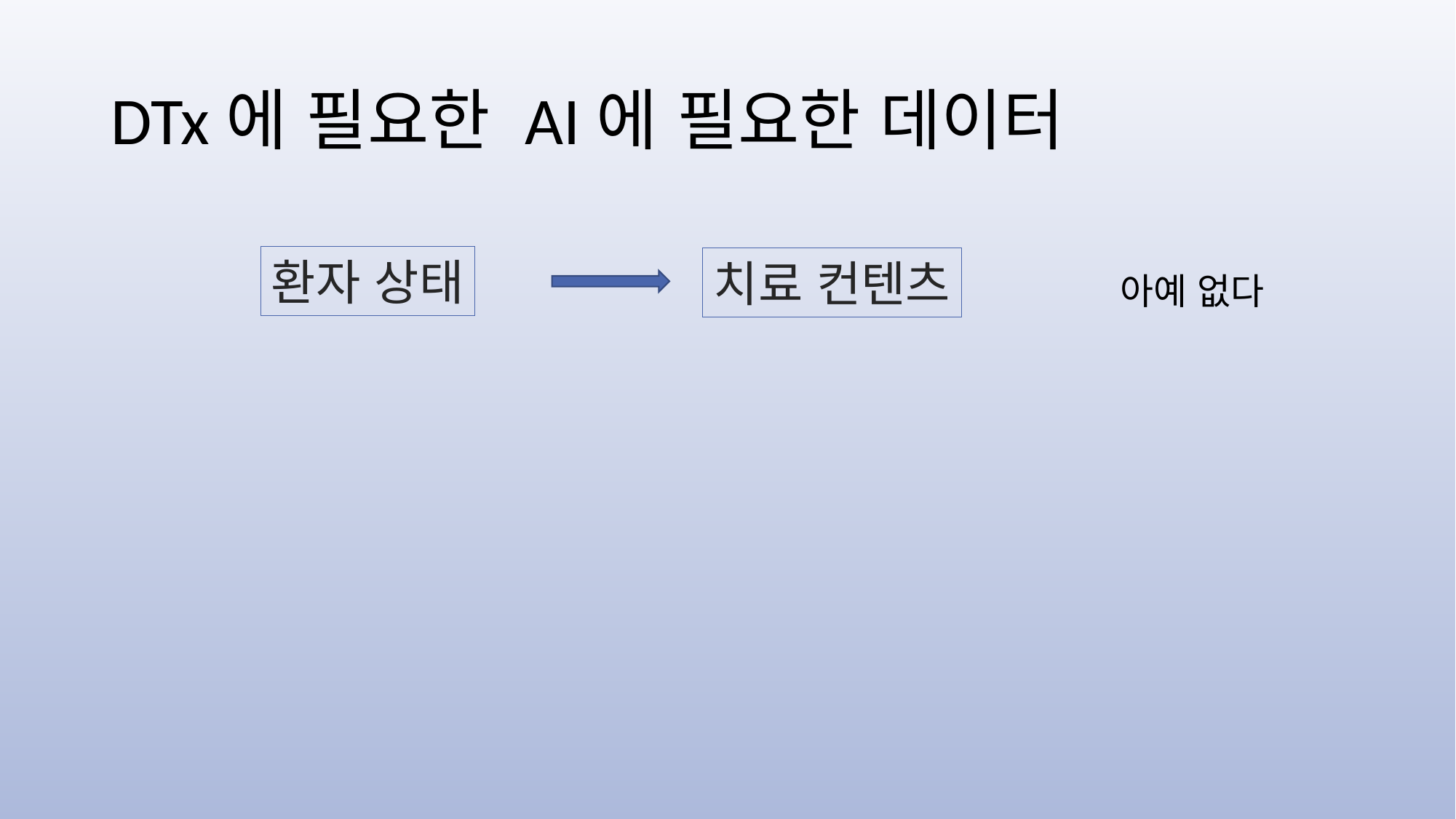

# DTx에 필요한 AI에 필요한 데이터
환자 상태
치료 컨텐츠
아예 없다